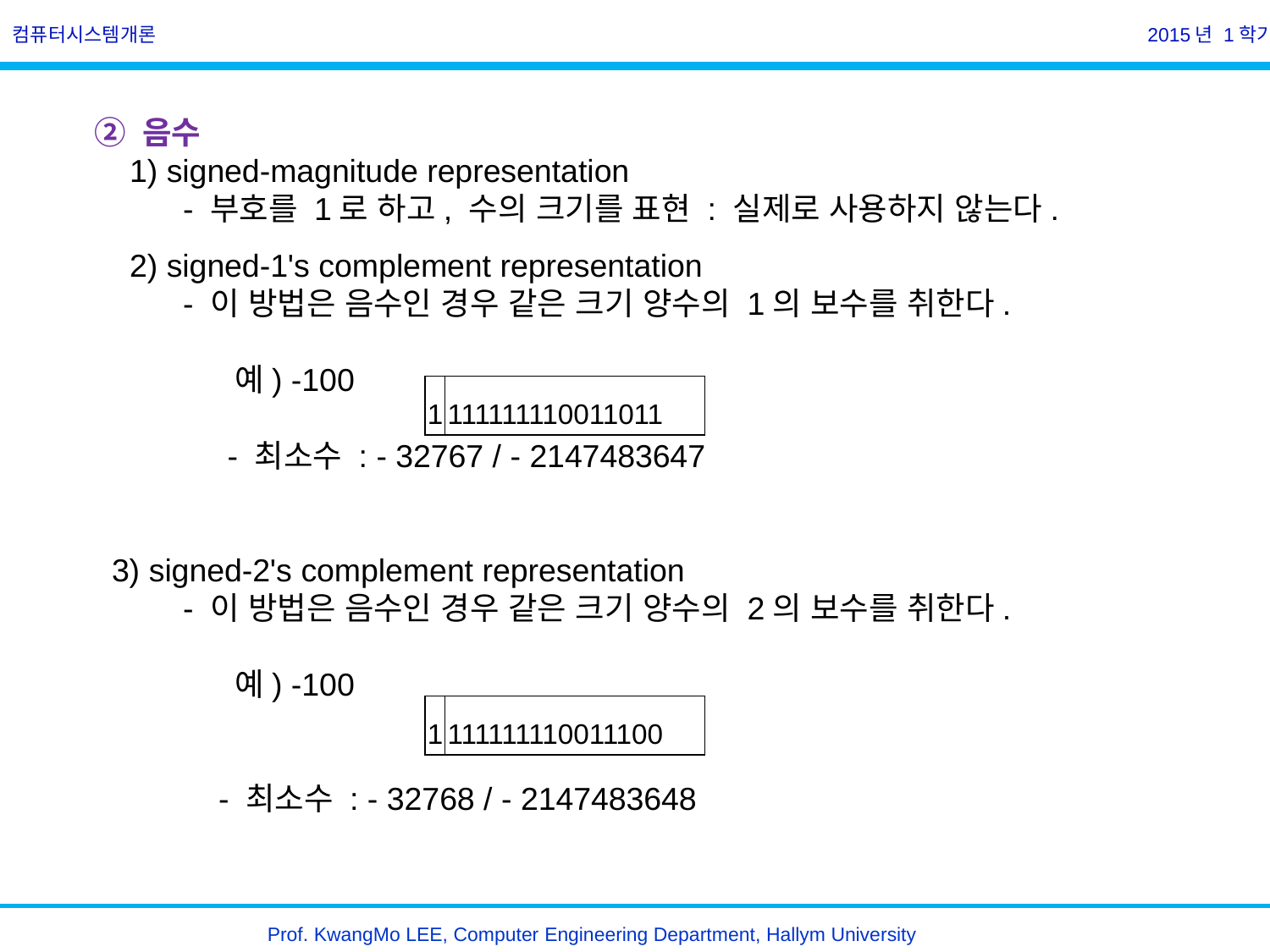

컴퓨터시스템개론
2015년 1학기
   ② 음수
       1) signed-magnitude representation
             - 부호를 1로 하고, 수의 크기를 표현 : 실제로 사용하지 않는다.
       2) signed-1's complement representation
             - 이 방법은 음수인 경우 같은 크기 양수의 1의 보수를 취한다.

                  예) -100

                  - 최소수 : - 32767 / - 2147483647

     3) signed-2's complement representation
             - 이 방법은 음수인 경우 같은 크기 양수의 2의 보수를 취한다.

                  예) -100

                 - 최소수 : - 32768 / - 2147483648
| 1 | 111111110011011 |
| --- | --- |
| 1 | 111111110011100 |
| --- | --- |
Prof. KwangMo LEE, Computer Engineering Department, Hallym University